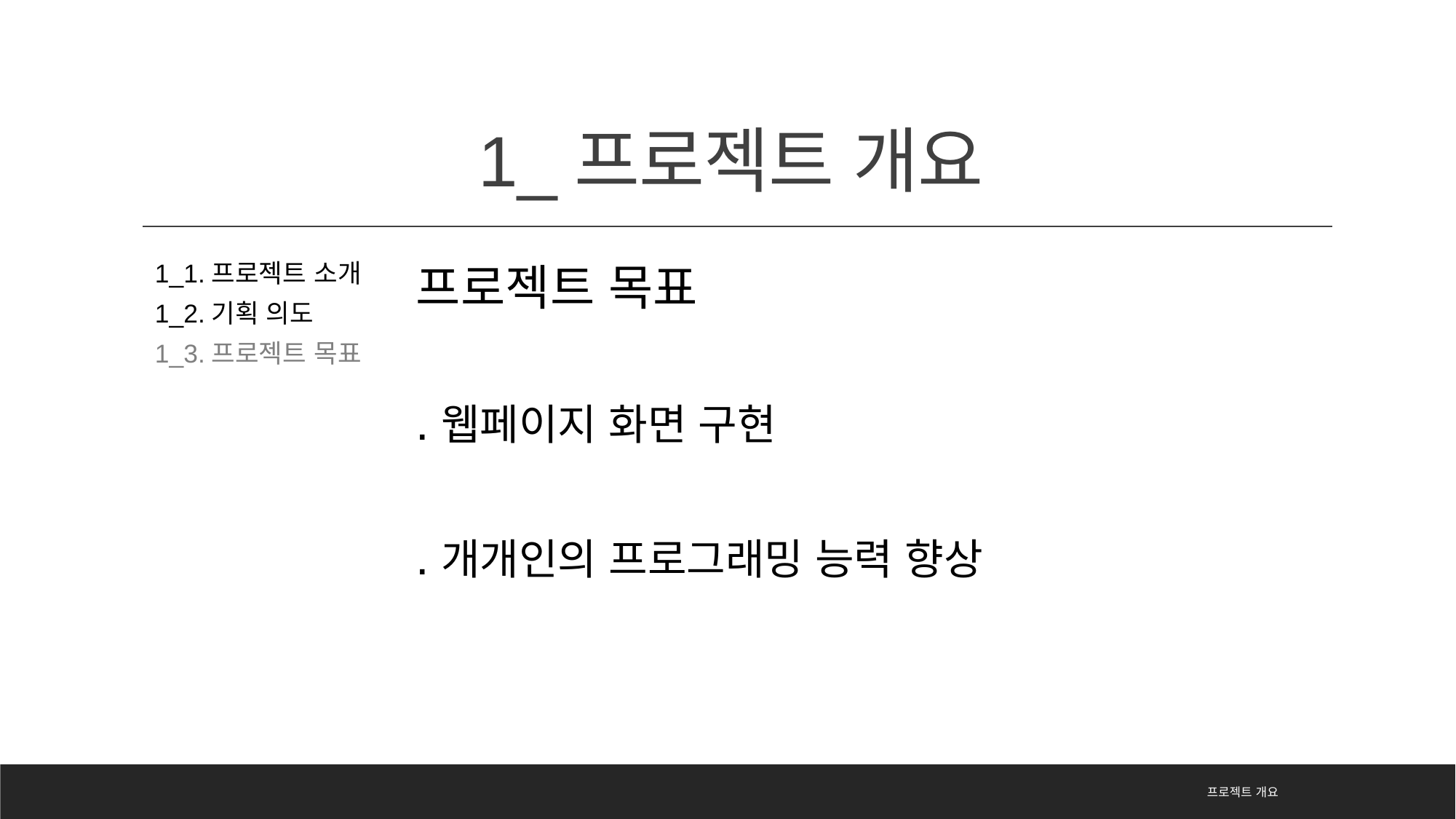

# 1_프로젝트 개요
프로젝트 목표

.웹페이지 화면 구현

.개개인의 프로그래밍 능력 향상

1_1.프로젝트 소개
1_2.기획 의도
1_3.프로젝트 목표
프로젝트 개요